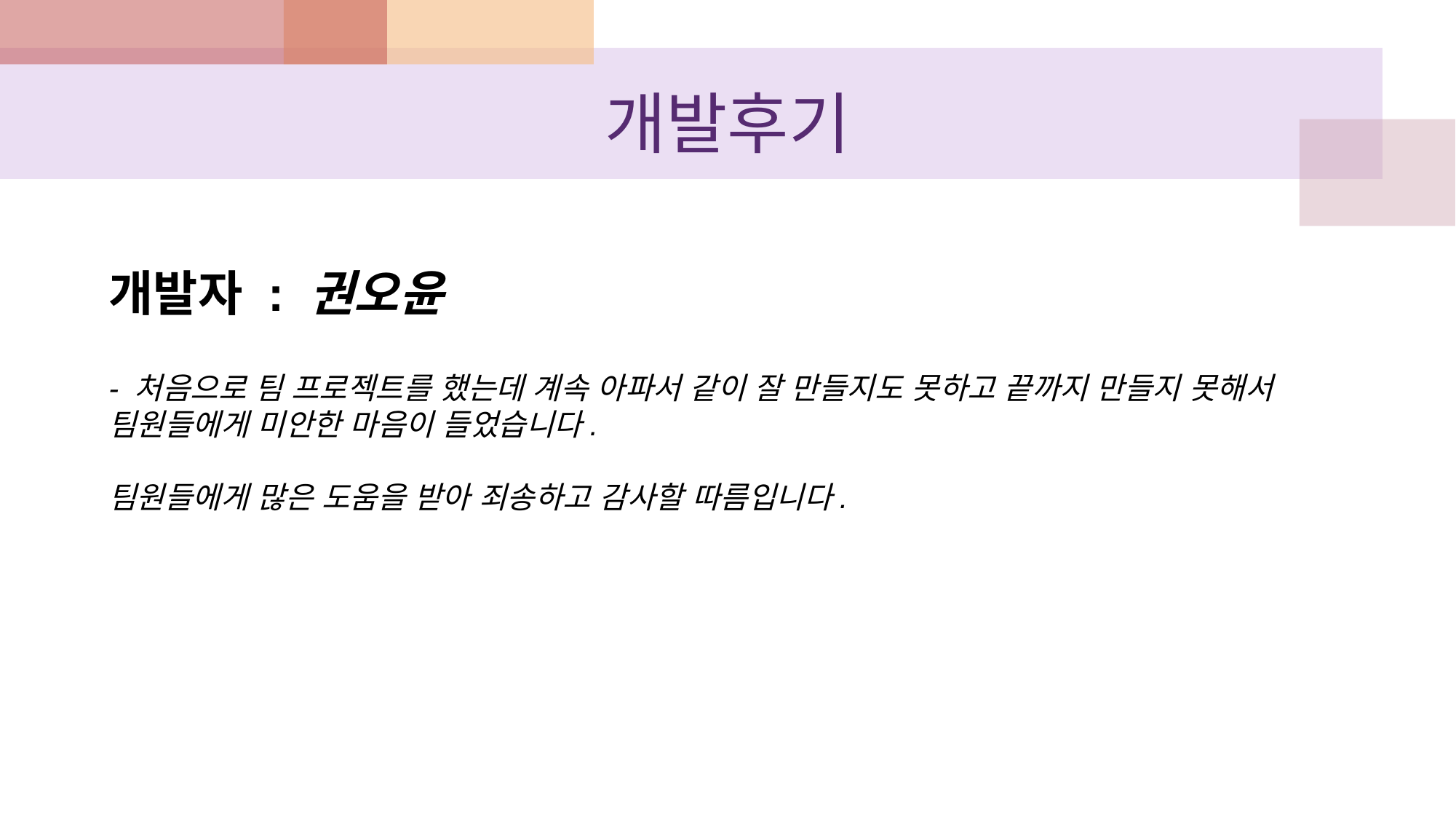

# 개발후기

개발자 : 권오윤

- 처음으로 팀 프로젝트를 했는데 계속 아파서 같이 잘 만들지도 못하고 끝까지 만들지 못해서 팀원들에게 미안한 마음이 들었습니다.

팀원들에게 많은 도움을 받아 죄송하고 감사할 따름입니다.